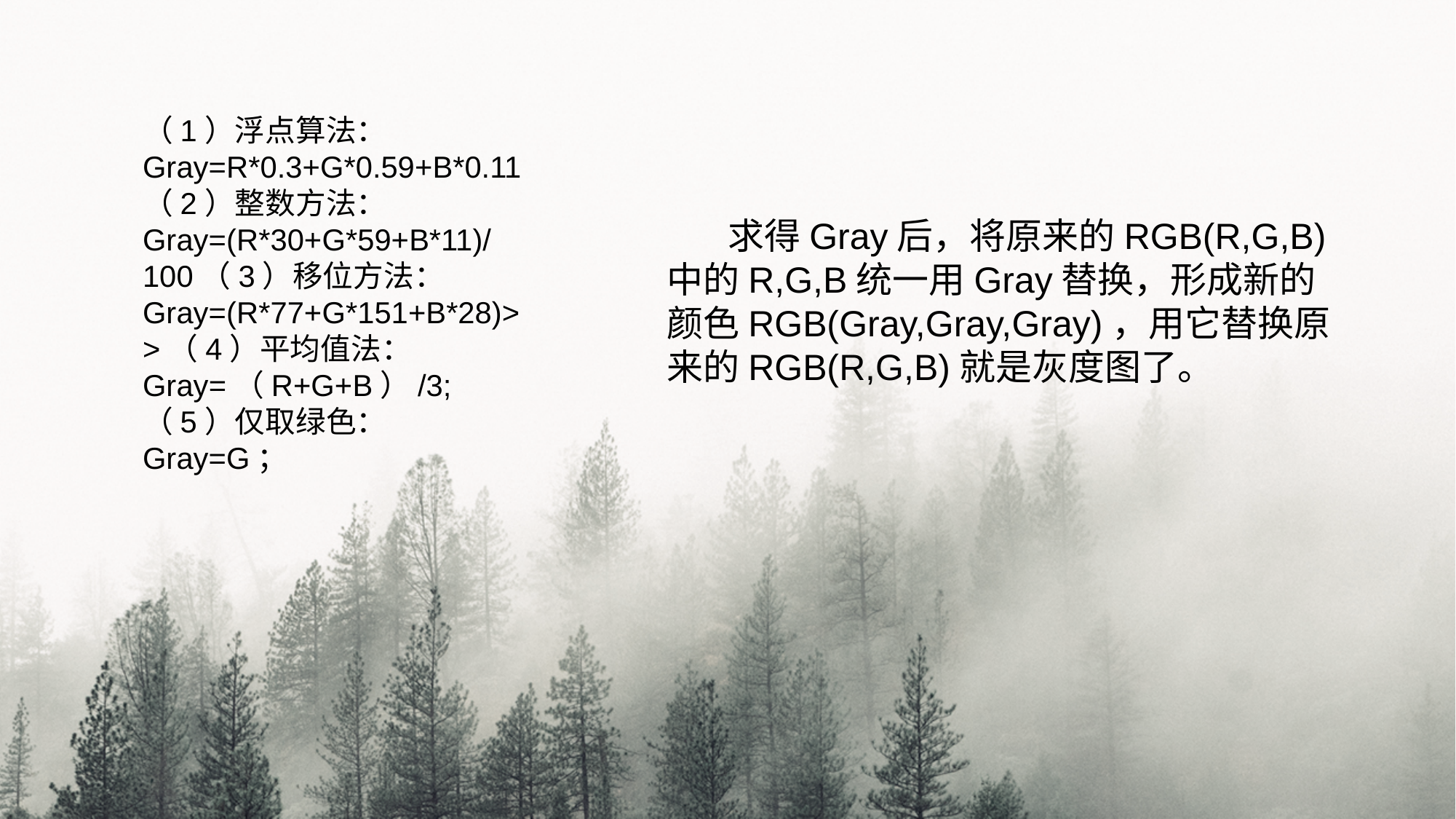

（1）浮点算法：Gray=R*0.3+G*0.59+B*0.11（2）整数方法：Gray=(R*30+G*59+B*11)/100（3）移位方法：
Gray=(R*77+G*151+B*28)>>（4）平均值法：
Gray=（R+G+B）/3;
（5）仅取绿色：
Gray=G；
        求得Gray后，将原来的RGB(R,G,B)中的R,G,B统一用Gray替换，形成新的颜色RGB(Gray,Gray,Gray)，用它替换原来的RGB(R,G,B)就是灰度图了。